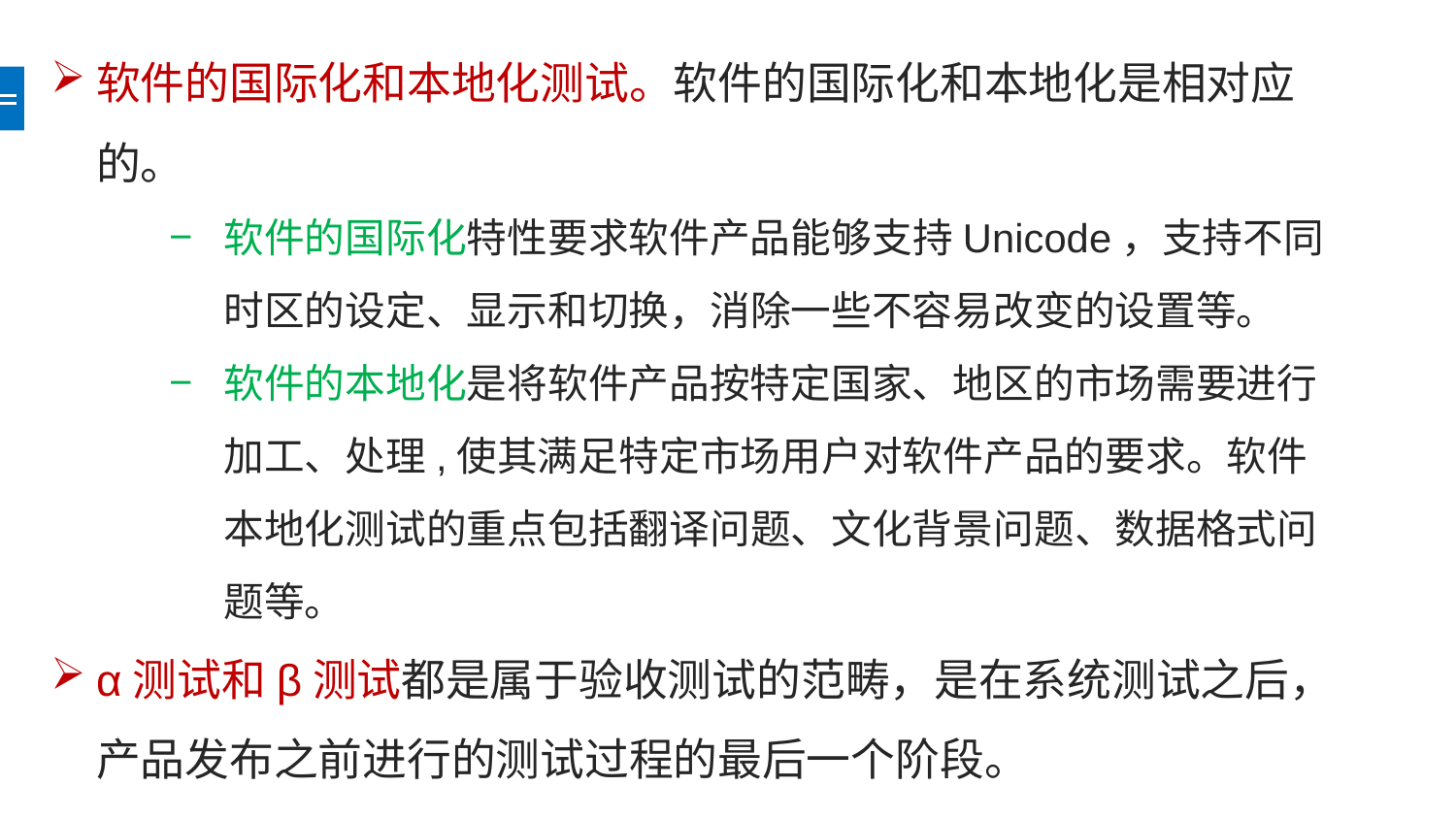

软件的国际化和本地化测试。软件的国际化和本地化是相对应的。
软件的国际化特性要求软件产品能够支持Unicode，支持不同时区的设定、显示和切换，消除一些不容易改变的设置等。
软件的本地化是将软件产品按特定国家、地区的市场需要进行加工、处理,使其满足特定市场用户对软件产品的要求。软件本地化测试的重点包括翻译问题、文化背景问题、数据格式问题等。
α测试和β测试都是属于验收测试的范畴，是在系统测试之后，产品发布之前进行的测试过程的最后一个阶段。